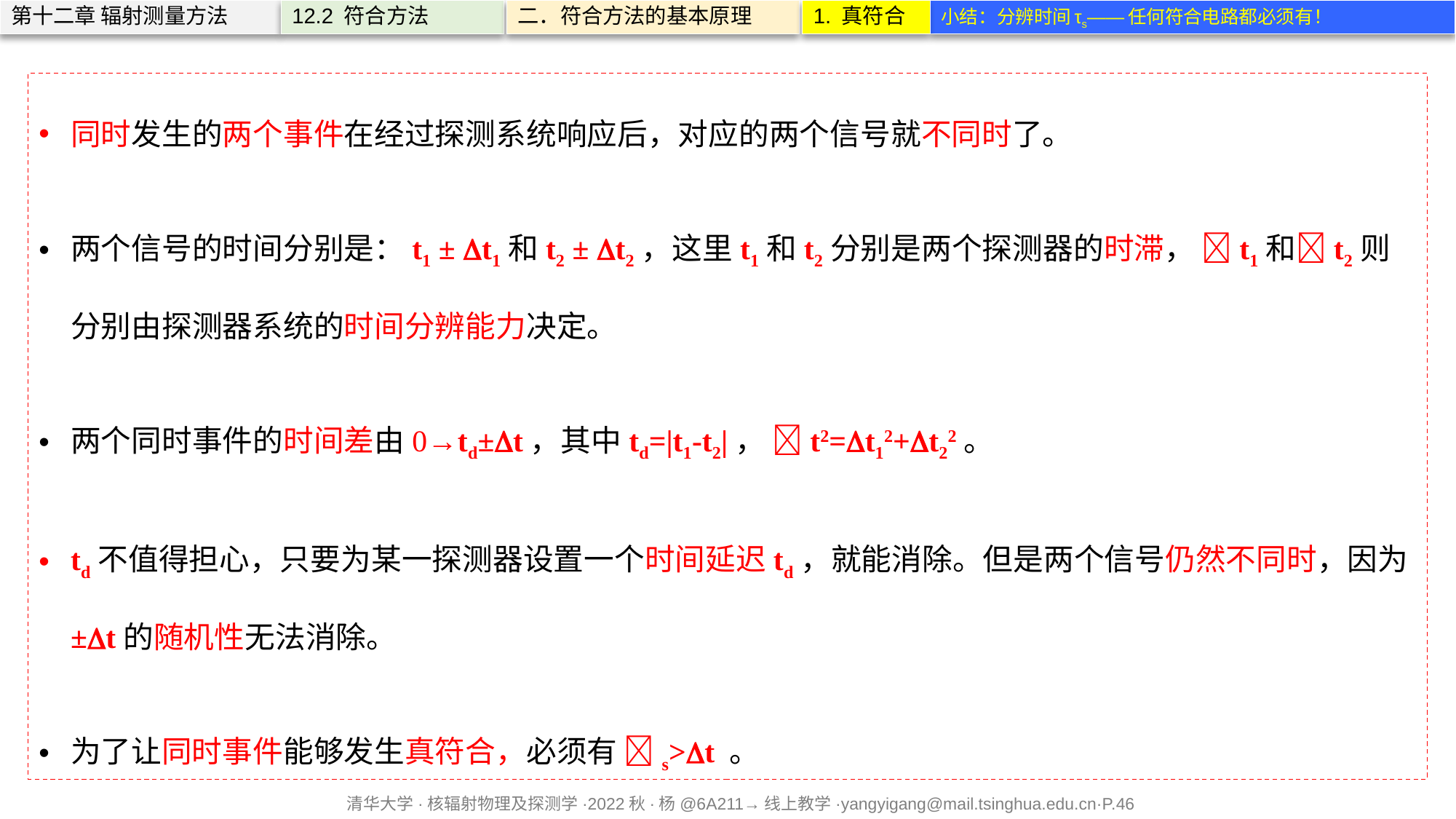

第十二章 辐射测量方法
12.2 符合方法
二．符合方法的基本原理
1. 真符合
小结：分辨时间τs——任何符合电路都必须有！
同时发生的两个事件在经过探测系统响应后，对应的两个信号就不同时了。
两个信号的时间分别是：t1 ± Δt1和t2 ± Δt2，这里t1和t2分别是两个探测器的时滞， Δt1和Δt2则分别由探测器系统的时间分辨能力决定。
两个同时事件的时间差由0→td±Δt，其中td=|t1-t2|， Δt2=Δt12+Δt22。
td不值得担心，只要为某一探测器设置一个时间延迟td，就能消除。但是两个信号仍然不同时，因为±Δt的随机性无法消除。
为了让同时事件能够发生真符合，必须有 τs>Δt 。